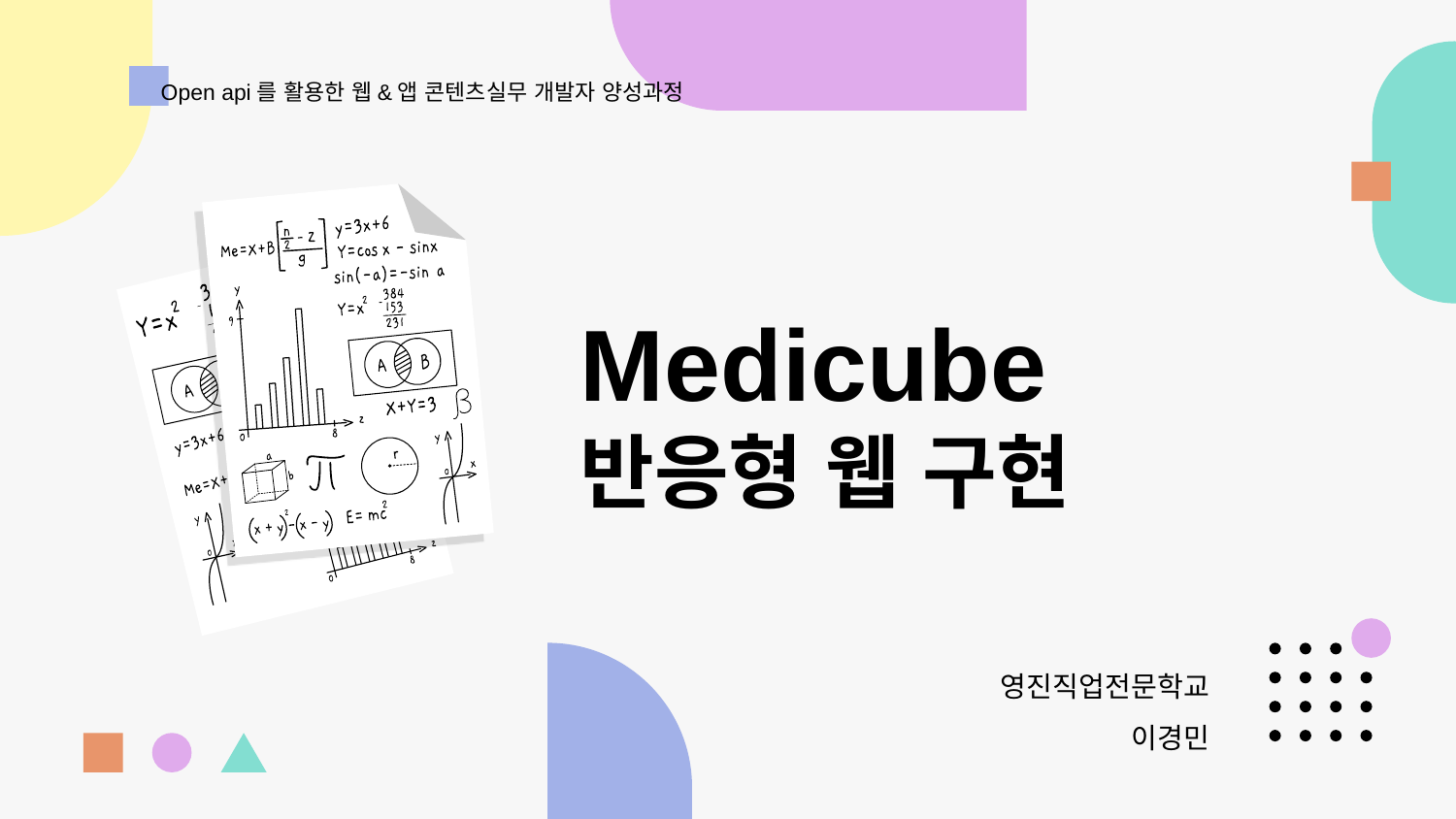

Open api를 활용한 웹&앱 콘텐츠실무 개발자 양성과정

# Medicube 반응형 웹 구현

영진직업전문학교
이경민